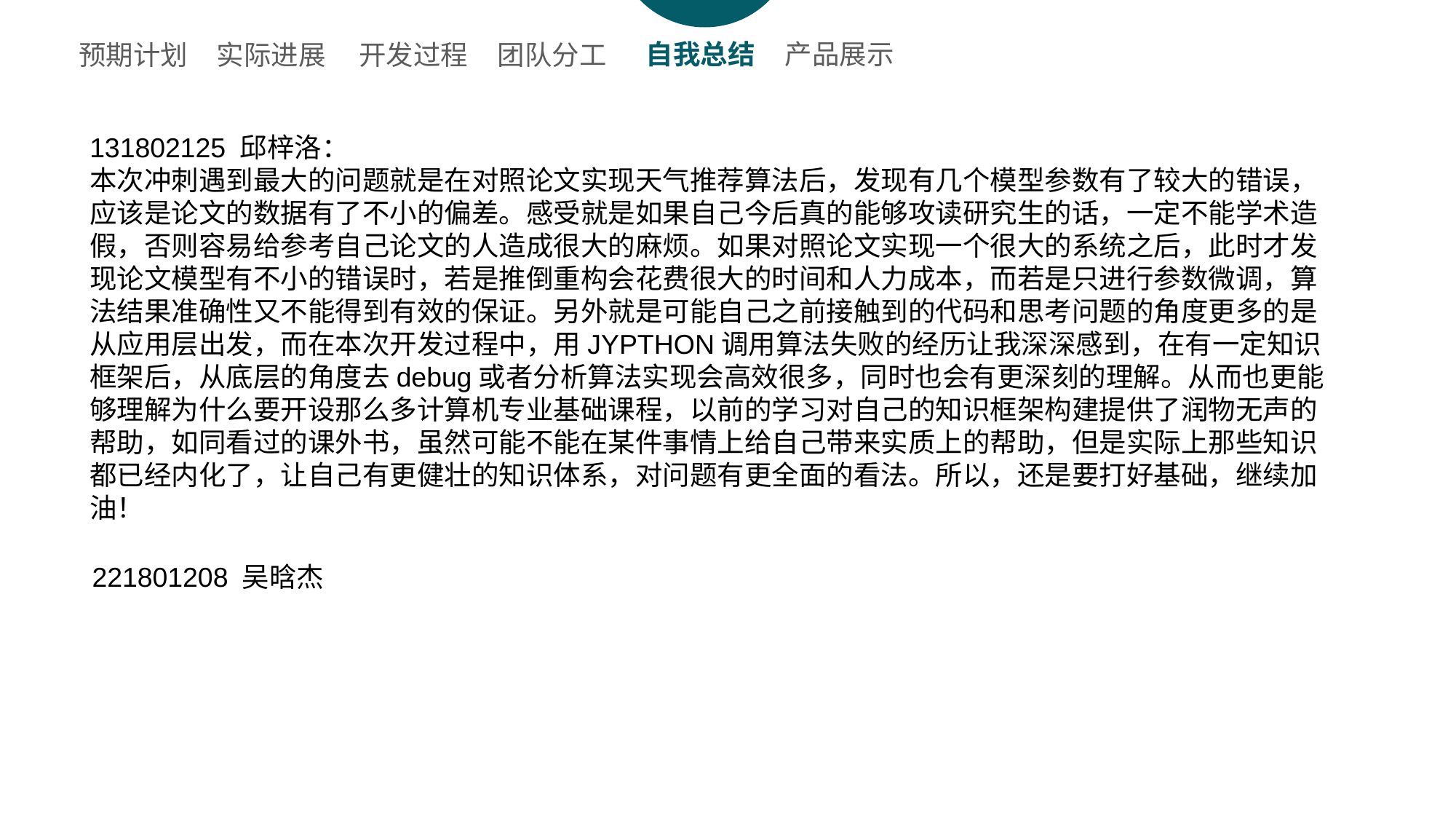

自我总结
产品展示
开发过程
团队分工
预期计划
实际进展
131802125 邱梓洛：
本次冲刺遇到最大的问题就是在对照论文实现天气推荐算法后，发现有几个模型参数有了较大的错误，应该是论文的数据有了不小的偏差。感受就是如果自己今后真的能够攻读研究生的话，一定不能学术造假，否则容易给参考自己论文的人造成很大的麻烦。如果对照论文实现一个很大的系统之后，此时才发现论文模型有不小的错误时，若是推倒重构会花费很大的时间和人力成本，而若是只进行参数微调，算法结果准确性又不能得到有效的保证。另外就是可能自己之前接触到的代码和思考问题的角度更多的是从应用层出发，而在本次开发过程中，用JYPTHON调用算法失败的经历让我深深感到，在有一定知识框架后，从底层的角度去debug或者分析算法实现会高效很多，同时也会有更深刻的理解。从而也更能够理解为什么要开设那么多计算机专业基础课程，以前的学习对自己的知识框架构建提供了润物无声的帮助，如同看过的课外书，虽然可能不能在某件事情上给自己带来实质上的帮助，但是实际上那些知识都已经内化了，让自己有更健壮的知识体系，对问题有更全面的看法。所以，还是要打好基础，继续加油！
221801208 吴晗杰